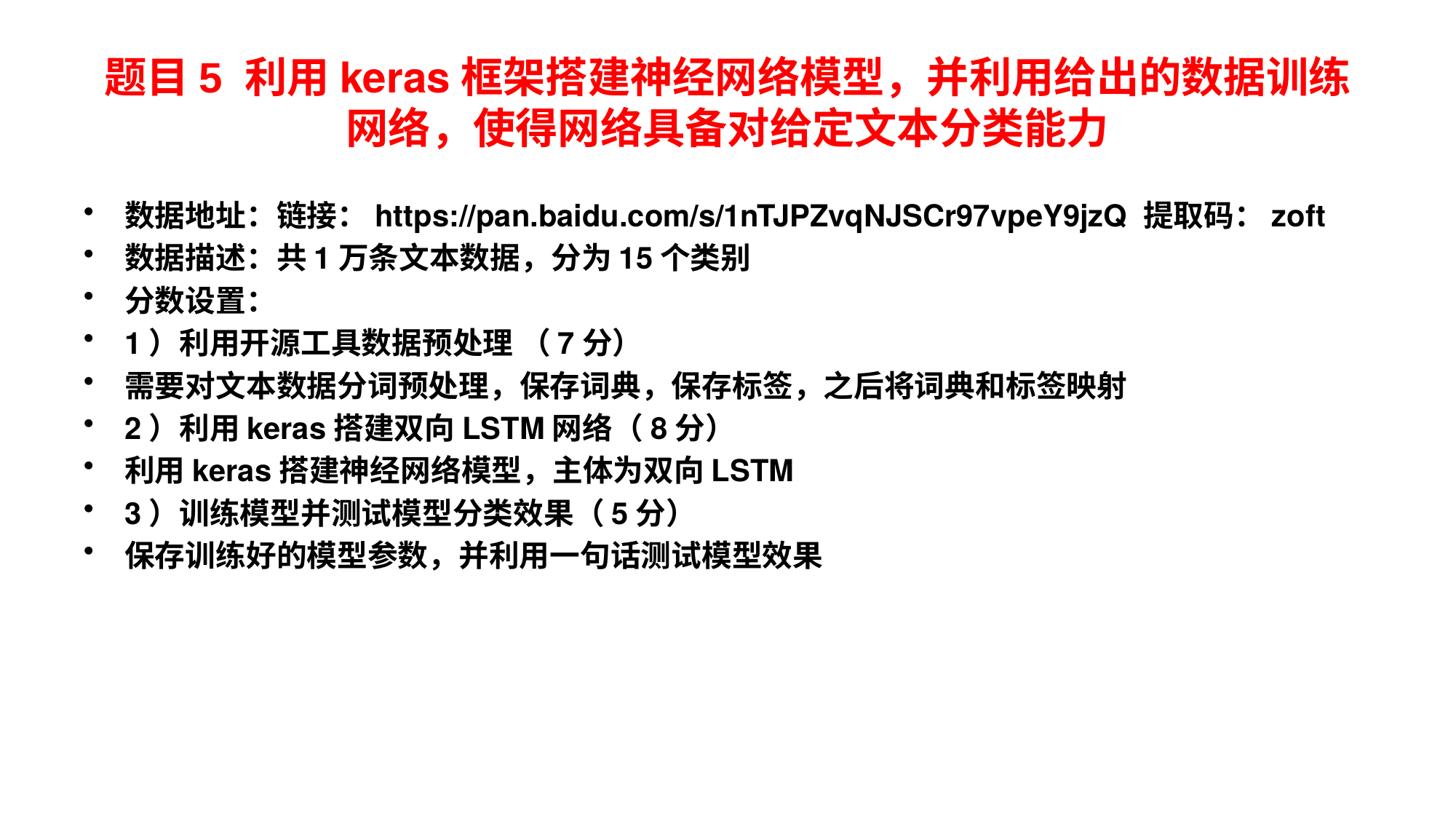

# 题目5 利用keras框架搭建神经网络模型，并利用给出的数据训练网络，使得网络具备对给定文本分类能力
数据地址：链接：https://pan.baidu.com/s/1nTJPZvqNJSCr97vpeY9jzQ 提取码：zoft
数据描述：共1万条文本数据，分为15个类别
分数设置：
1）利用开源工具数据预处理 （7分）
需要对文本数据分词预处理，保存词典，保存标签，之后将词典和标签映射
2）利用keras搭建双向LSTM网络（8分）
利用keras搭建神经网络模型，主体为双向LSTM
3）训练模型并测试模型分类效果（5分）
保存训练好的模型参数，并利用一句话测试模型效果